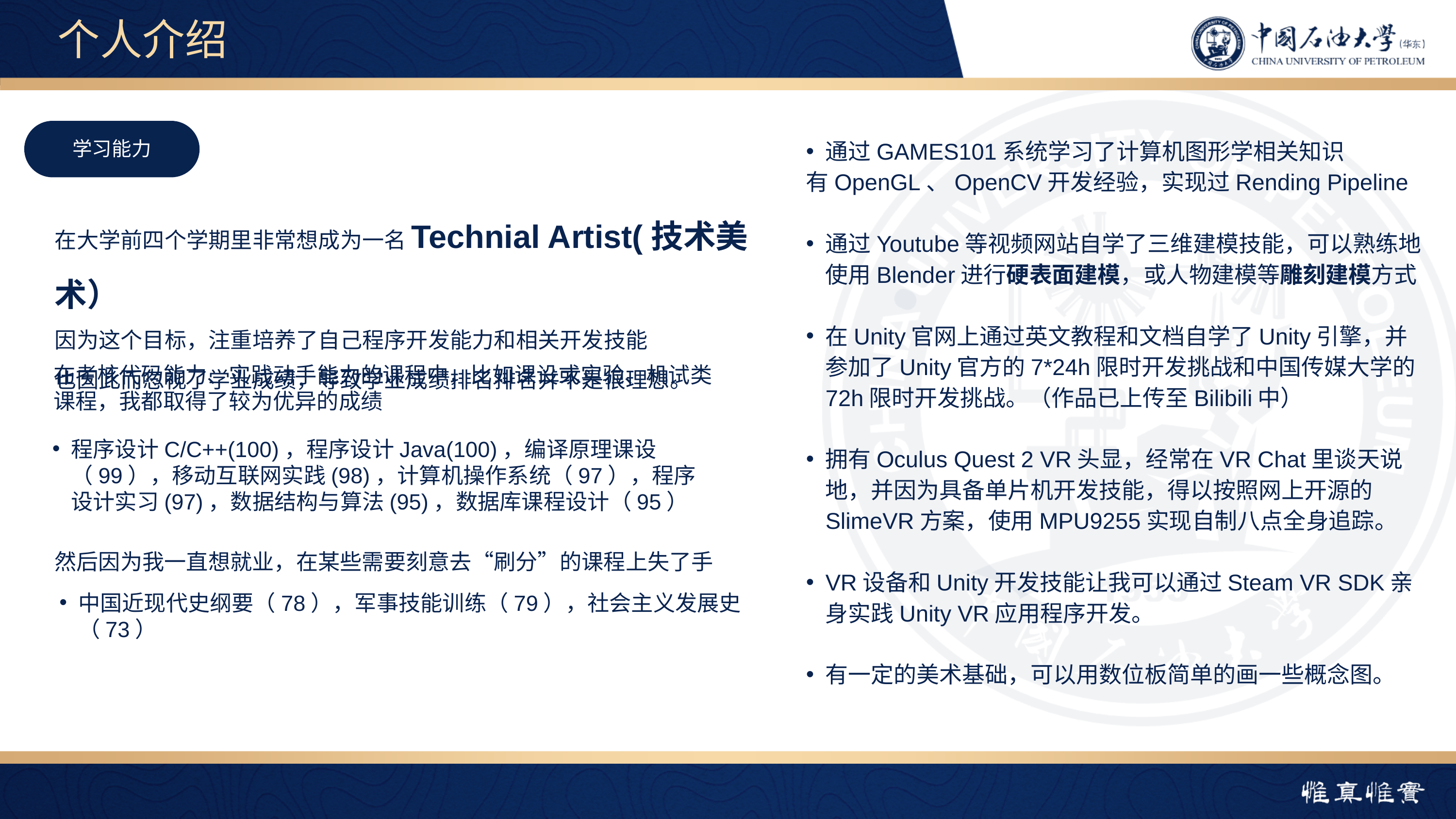

个人介绍

学习能力
通过GAMES101系统学习了计算机图形学相关知识
有OpenGL、OpenCV开发经验，实现过Rending Pipeline

通过Youtube等视频网站自学了三维建模技能，可以熟练地使用Blender进行硬表面建模，或人物建模等雕刻建模方式

在Unity官网上通过英文教程和文档自学了Unity引擎，并参加了Unity官方的7*24h限时开发挑战和中国传媒大学的72h限时开发挑战。（作品已上传至Bilibili中）

拥有Oculus Quest 2 VR头显，经常在VR Chat里谈天说地，并因为具备单片机开发技能，得以按照网上开源的SlimeVR方案，使用MPU9255实现自制八点全身追踪。

VR设备和Unity开发技能让我可以通过Steam VR SDK亲身实践Unity VR应用程序开发。

有一定的美术基础，可以用数位板简单的画一些概念图。

在大学前四个学期里非常想成为一名Technial Artist(技术美术）
因为这个目标，注重培养了自己程序开发能力和相关开发技能
也因此而忽视了学业成绩，导致学业成绩排名排名并不是很理想。
在考核代码能力、实践动手能力的课程中，比如课设或实验、机试类课程，我都取得了较为优异的成绩
程序设计C/C++(100)，程序设计Java(100)，编译原理课设（99），移动互联网实践(98)，计算机操作系统（97），程序设计实习(97)，数据结构与算法(95)，数据库课程设计（95）
然后因为我一直想就业，在某些需要刻意去“刷分”的课程上失了手
中国近现代史纲要（78），军事技能训练（79），社会主义发展史（73）